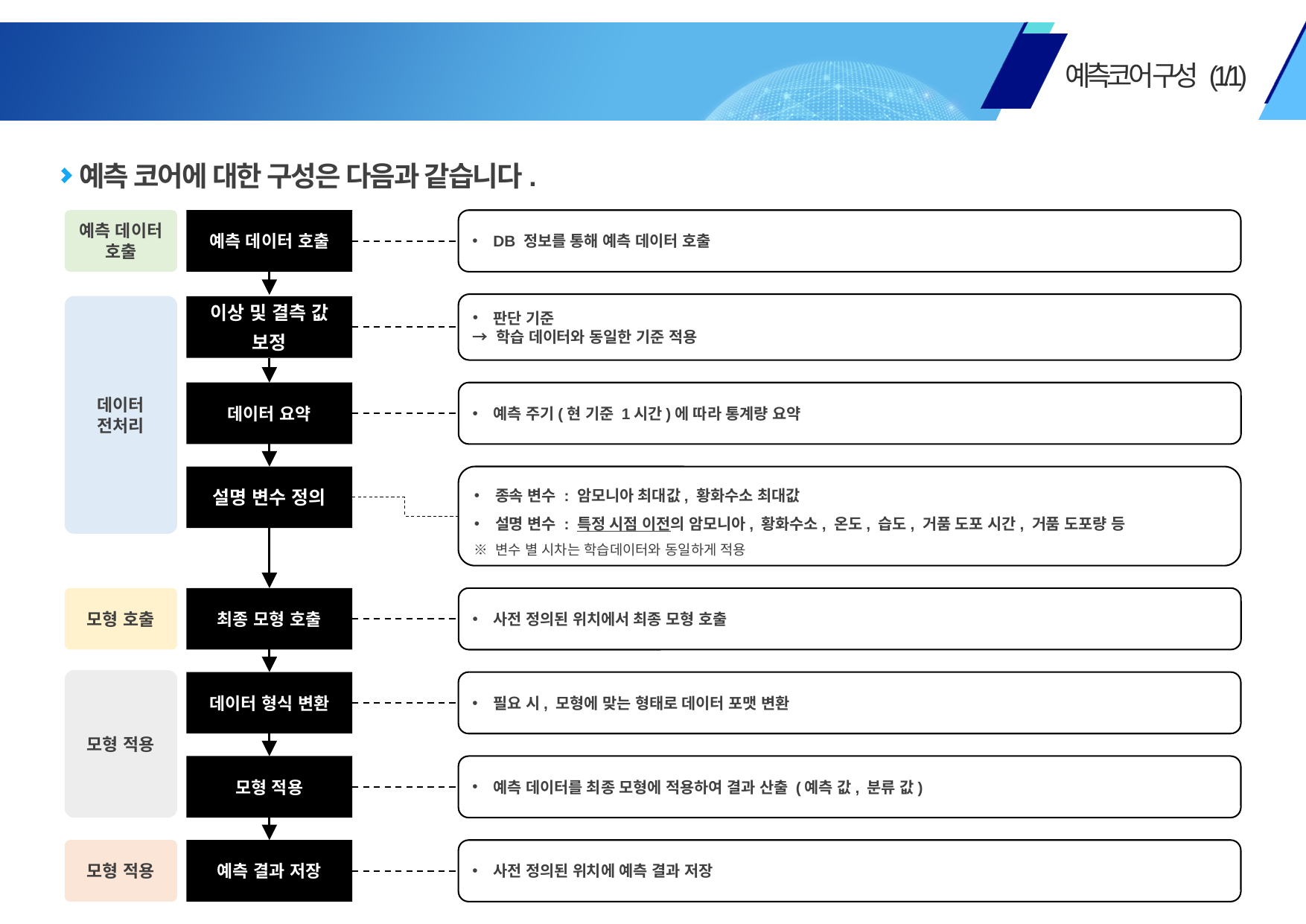

세부 과제명 :
IoT 빅데이터 및 인공지능 기반의 축산 악취 실시간 조기 예,경보 알고리즘 개발 및 실증 연구
Ⅳ
예측코어 구성 (1/1)
예측 코어에 대한 구성은 다음과 같습니다.
예측 데이터 호출
DB 정보를 통해 예측 데이터 호출
예측 데이터 호출
판단 기준
→ 학습 데이터와 동일한 기준 적용
데이터
전처리
이상 및 결측 값
보정
데이터 요약
예측 주기(현 기준 1시간)에 따라 통계량 요약
설명 변수 정의
종속 변수 : 암모니아 최대값, 황화수소 최대값
설명 변수 : 특정 시점 이전의 암모니아, 황화수소, 온도, 습도, 거품 도포 시간, 거품 도포량 등
※ 변수 별 시차는 학습데이터와 동일하게 적용
모형 호출
최종 모형 호출
사전 정의된 위치에서 최종 모형 호출
모형 적용
데이터 형식 변환
필요 시, 모형에 맞는 형태로 데이터 포맷 변환
모형 적용
예측 데이터를 최종 모형에 적용하여 결과 산출 (예측 값, 분류 값)
모형 적용
예측 결과 저장
사전 정의된 위치에 예측 결과 저장